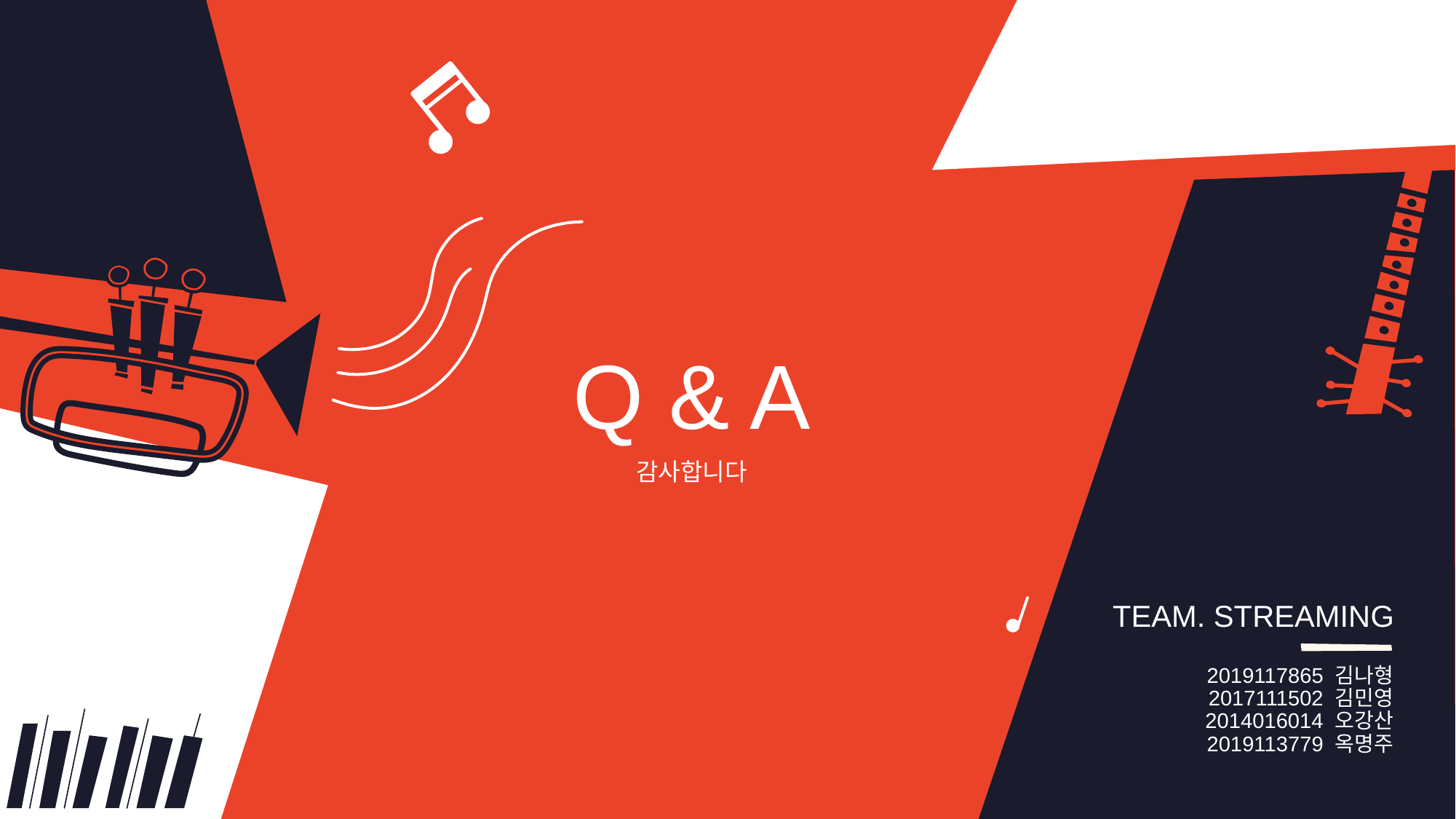

Q & A
감사합니다
TEAM. STREAMING

2019117865 김나형
2017111502 김민영
2014016014 오강산
2019113779 옥명주